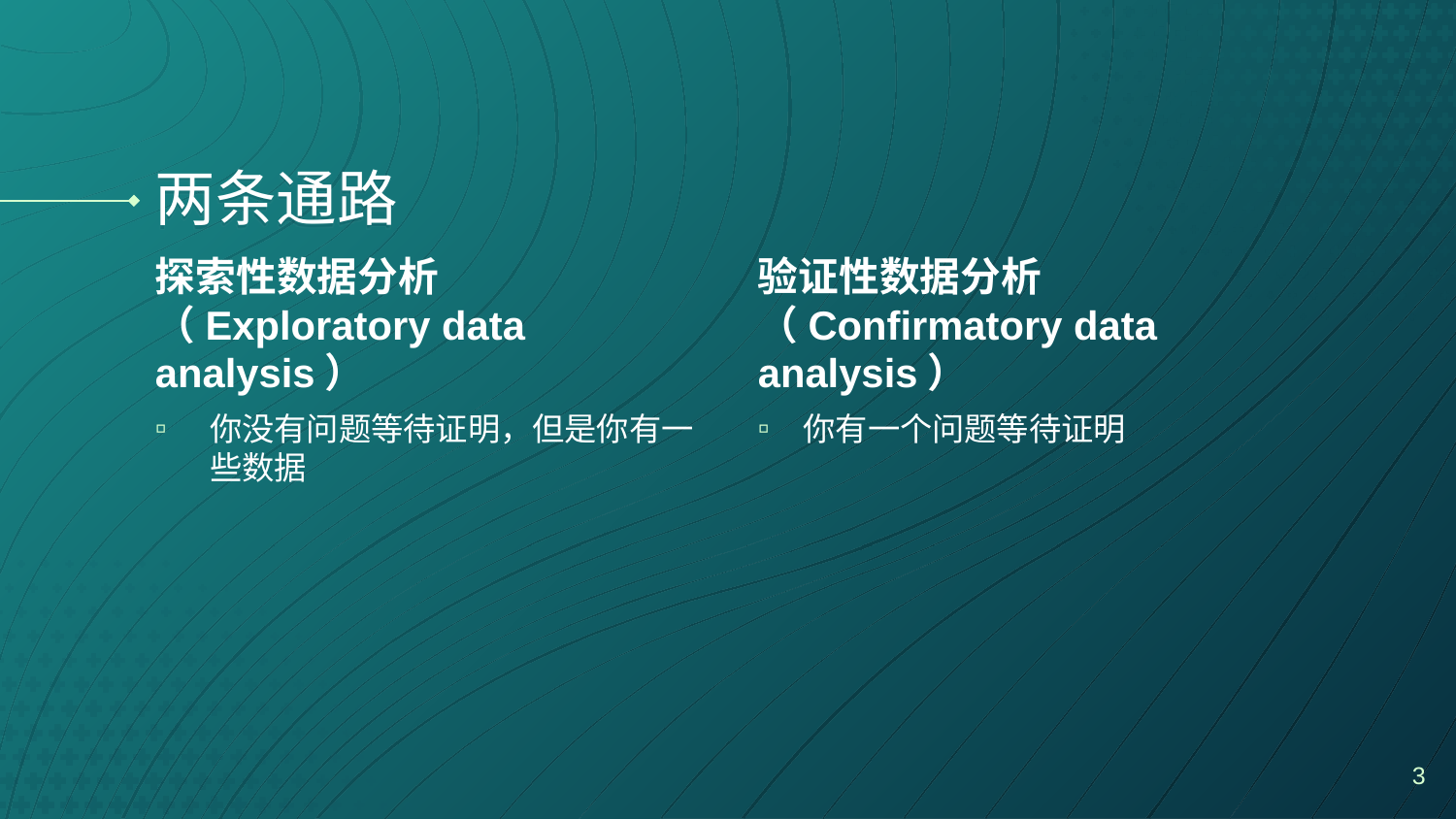

# 两条通路
探索性数据分析（Exploratory data analysis）
你没有问题等待证明，但是你有一些数据

验证性数据分析（Confirmatory data analysis）
你有一个问题等待证明
3